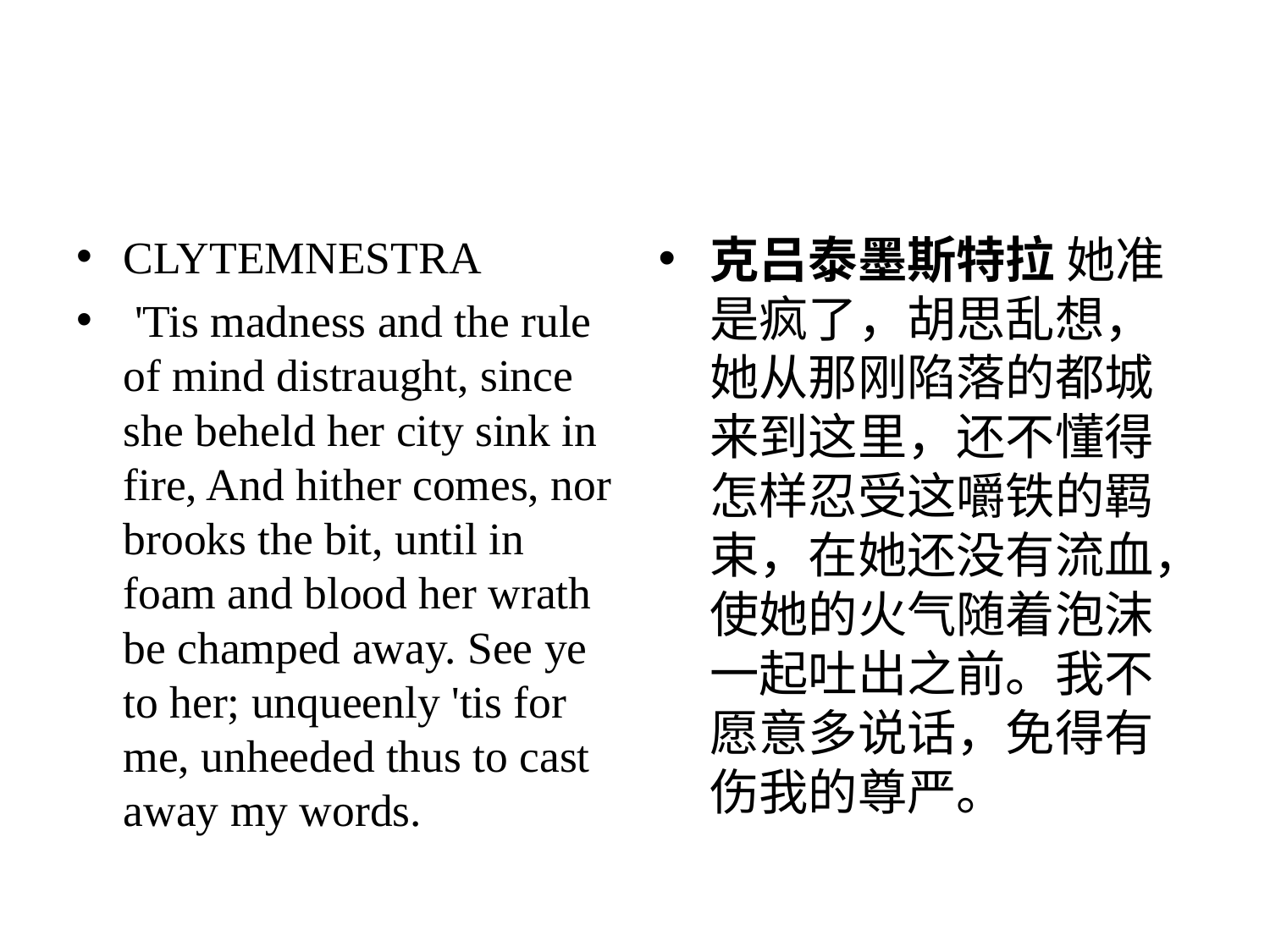

#
CLYTEMNESTRA
 'Tis madness and the rule of mind distraught, since she beheld her city sink in fire, And hither comes, nor brooks the bit, until in foam and blood her wrath be champed away. See ye to her; unqueenly 'tis for me, unheeded thus to cast away my words.
克吕泰墨斯特拉 她准是疯了，胡思乱想，她从那刚陷落的都城来到这里，还不懂得怎样忍受这嚼铁的羁束，在她还没有流血，使她的火气随着泡沫一起吐出之前。我不愿意多说话，免得有伤我的尊严。